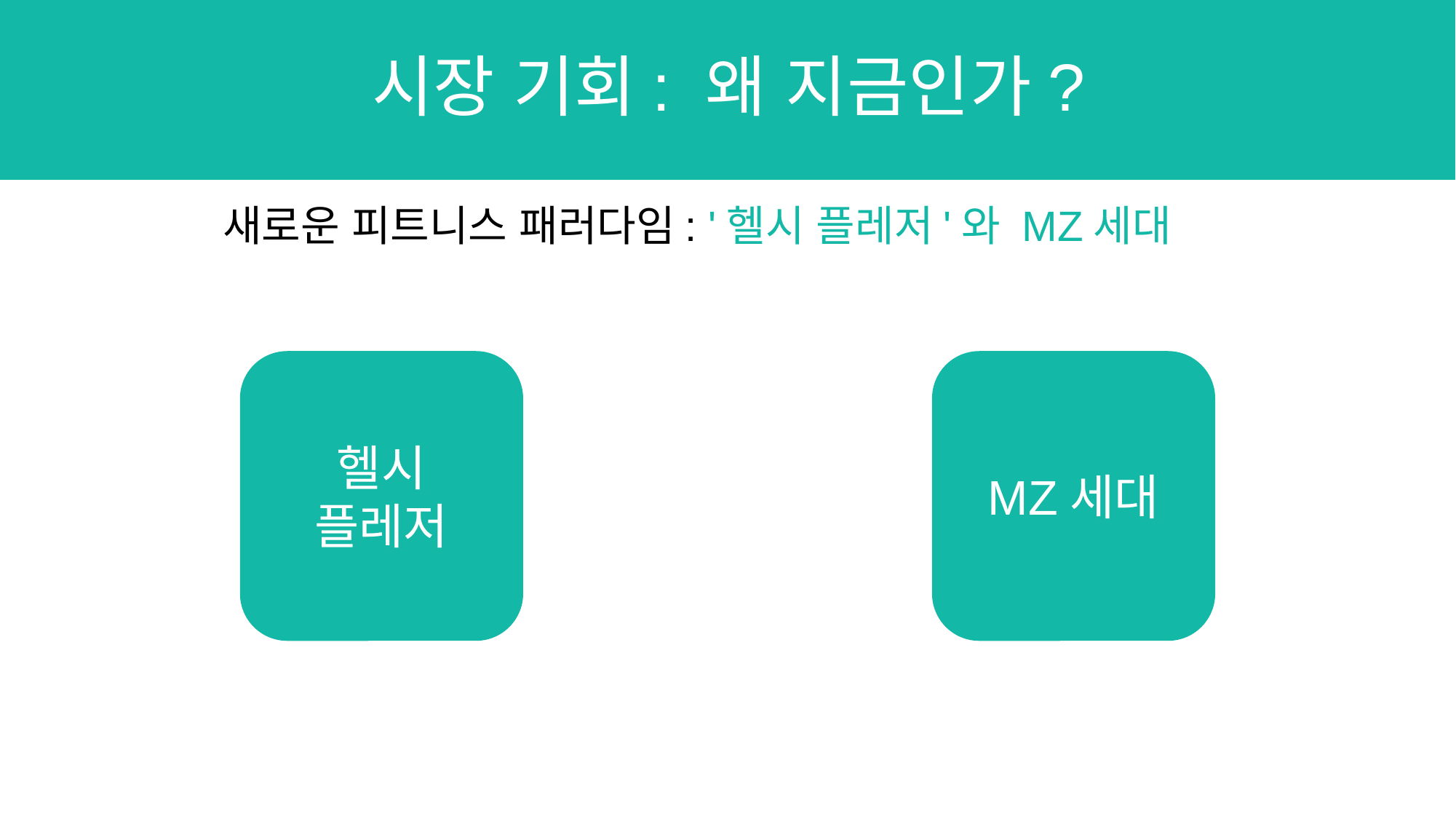

시장 기회: 왜 지금인가?
# 프로젝트 선정 동기
새로운 피트니스 패러다임: '헬시 플레저'와 MZ세대
헬시 플레저
MZ세대